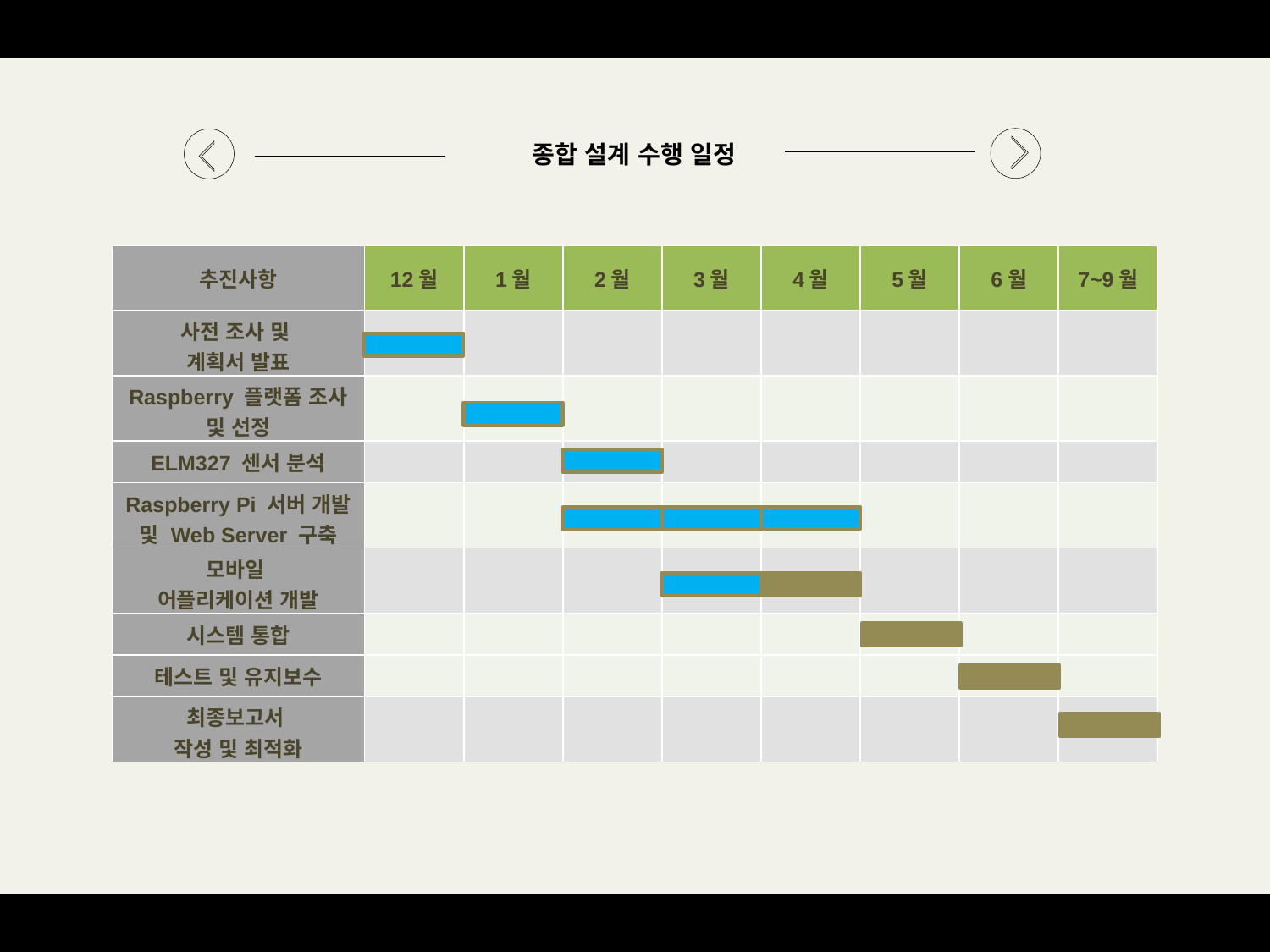

종합 설계 수행 일정

| 추진사항 | 12월 | 1월 | 2월 | 3월 | 4월 | 5월 | 6월 | 7~9월 |
| --- | --- | --- | --- | --- | --- | --- | --- | --- |
| 사전 조사 및 계획서 발표 |  |  |  |  |  |  |  |  |
| Raspberry 플랫폼 조사 및 선정 |  |  |  |  |  |  |  |  |
| ELM327 센서 분석 |  |  |  |  |  |  |  |  |
| Raspberry Pi 서버 개발 및 Web Server 구축 |  |  |  |  |  |  |  |  |
| 모바일 어플리케이션 개발 |  |  |  |  |  |  |  |  |
| 시스템 통합 |  |  |  |  |  |  |  |  |
| 테스트 및 유지보수 |  |  |  |  |  |  |  |  |
| 최종보고서 작성 및 최적화 |  |  |  |  |  |  |  |  |